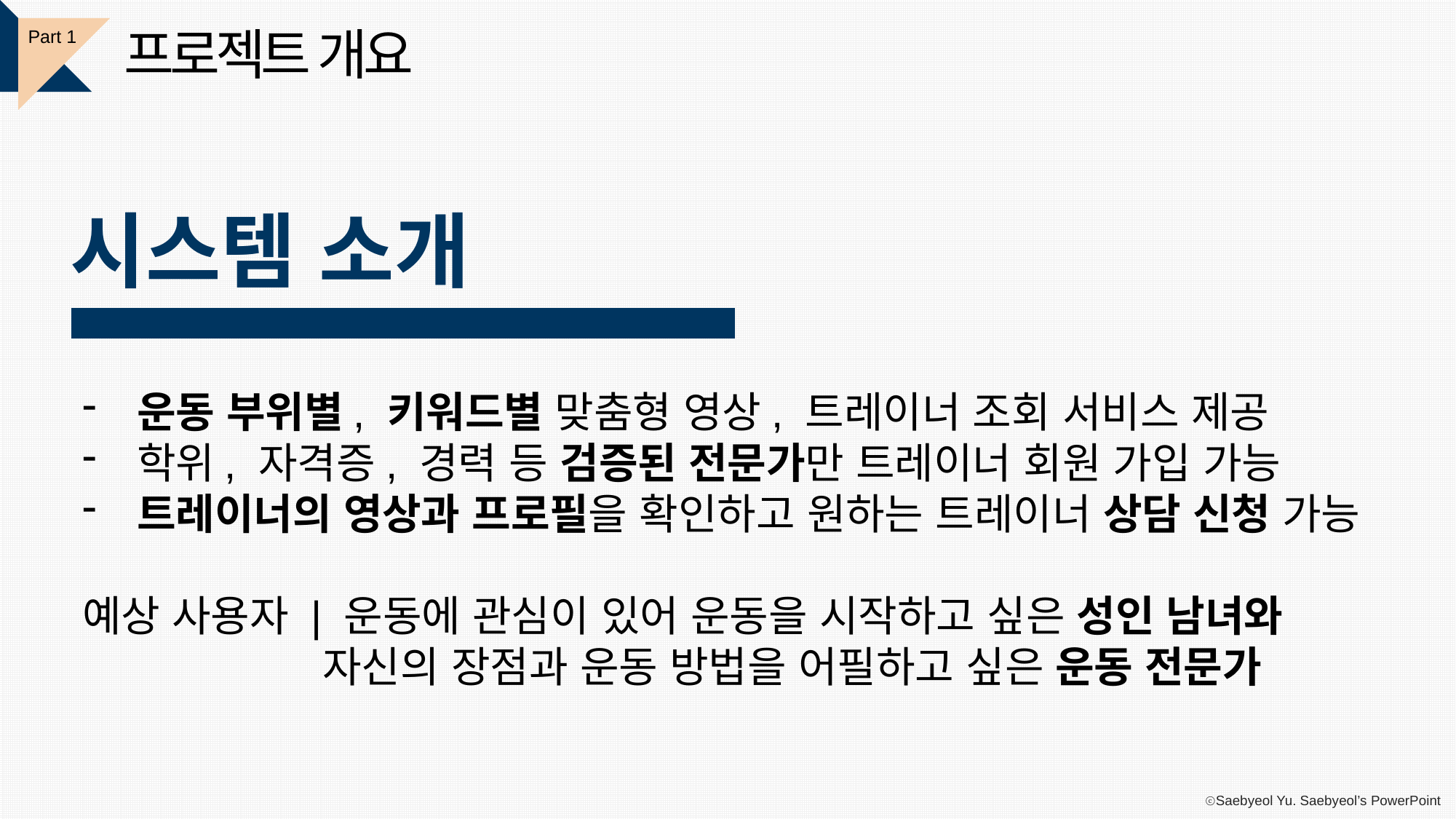

프로젝트 개요

Part 1
시스템 소개
운동 부위별, 키워드별 맞춤형 영상, 트레이너 조회 서비스 제공
학위, 자격증, 경력 등 검증된 전문가만 트레이너 회원 가입 가능
트레이너의 영상과 프로필을 확인하고 원하는 트레이너 상담 신청 가능

예상 사용자 | 운동에 관심이 있어 운동을 시작하고 싶은 성인 남녀와
		 자신의 장점과 운동 방법을 어필하고 싶은 운동 전문가